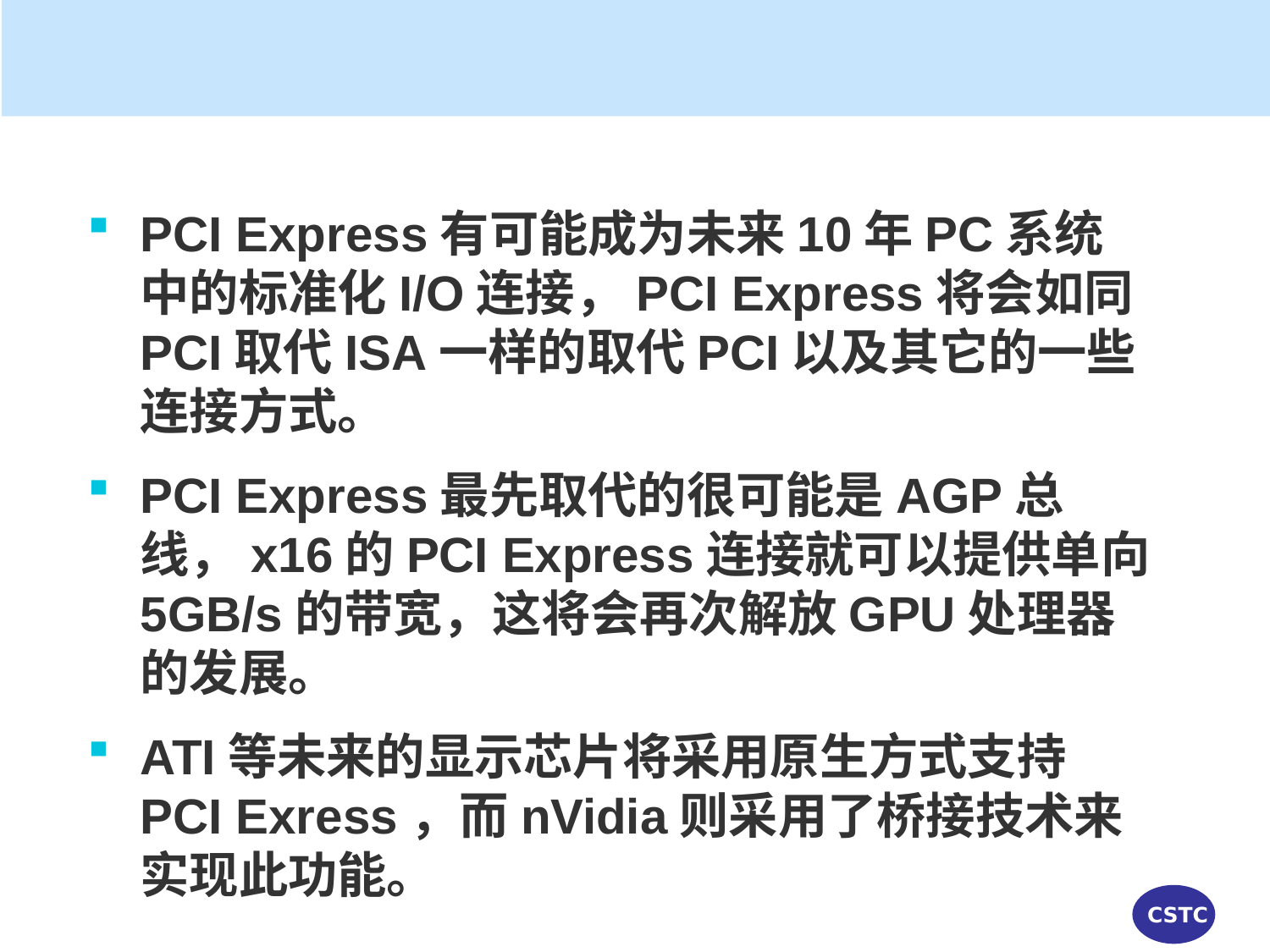

PCI Express有可能成为未来10年PC系统中的标准化I/O连接，PCI Express将会如同PCI取代ISA一样的取代PCI以及其它的一些连接方式。
PCI Express最先取代的很可能是AGP总线，x16的PCI Express连接就可以提供单向5GB/s的带宽，这将会再次解放GPU处理器的发展。
ATI等未来的显示芯片将采用原生方式支持PCI Exress，而nVidia则采用了桥接技术来实现此功能。